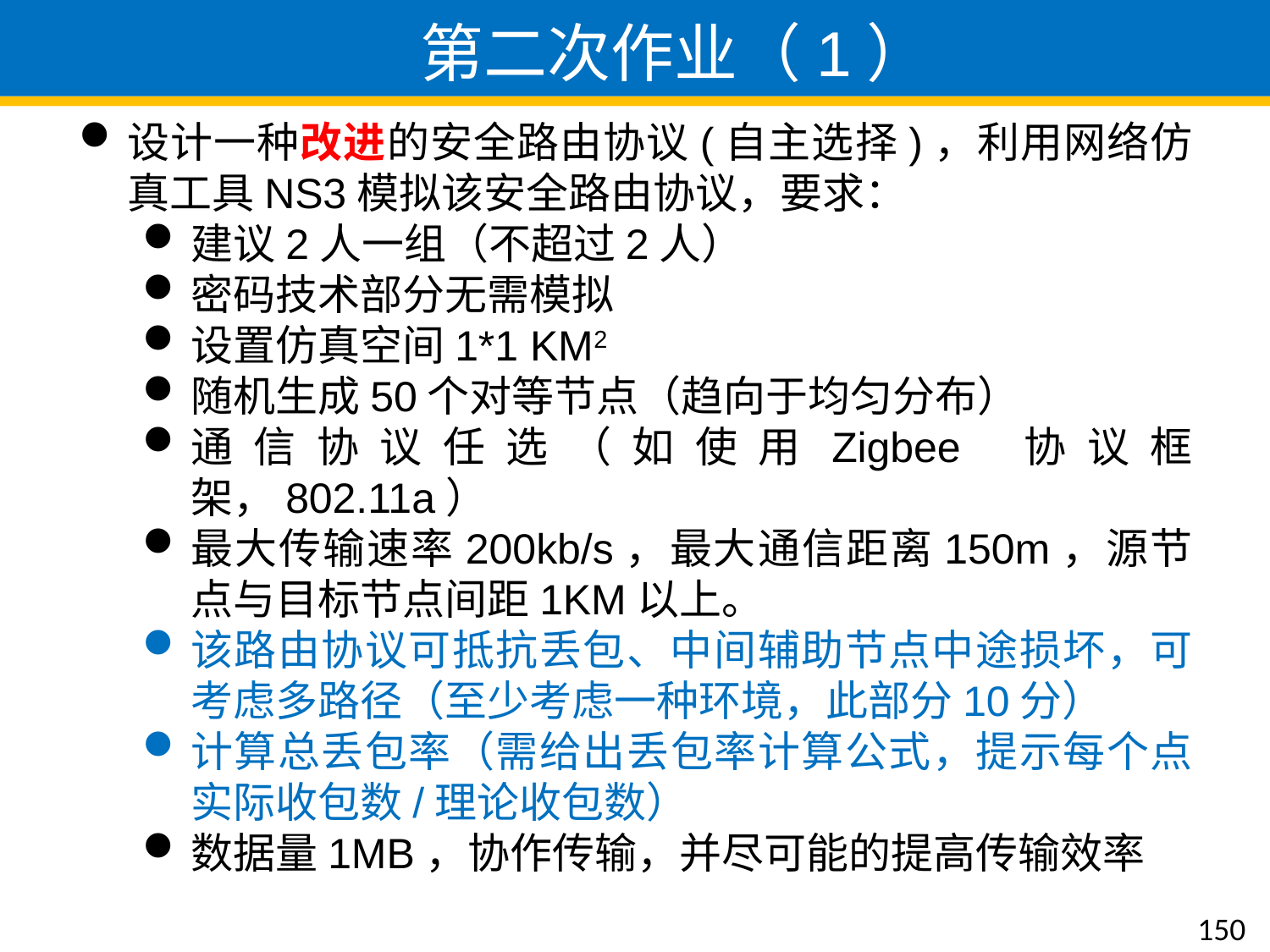

第二次作业（1）

设计一种改进的安全路由协议(自主选择)，利用网络仿真工具NS3模拟该安全路由协议，要求：
建议2人一组（不超过2人）
密码技术部分无需模拟
设置仿真空间1*1 KM2
随机生成50个对等节点（趋向于均匀分布）
通信协议任选（如使用Zigbee 协议框架，802.11a）
最大传输速率200kb/s，最大通信距离150m，源节点与目标节点间距1KM以上。
该路由协议可抵抗丢包、中间辅助节点中途损坏，可考虑多路径（至少考虑一种环境，此部分10分）
计算总丢包率（需给出丢包率计算公式，提示每个点实际收包数/理论收包数）
数据量1MB，协作传输，并尽可能的提高传输效率
150